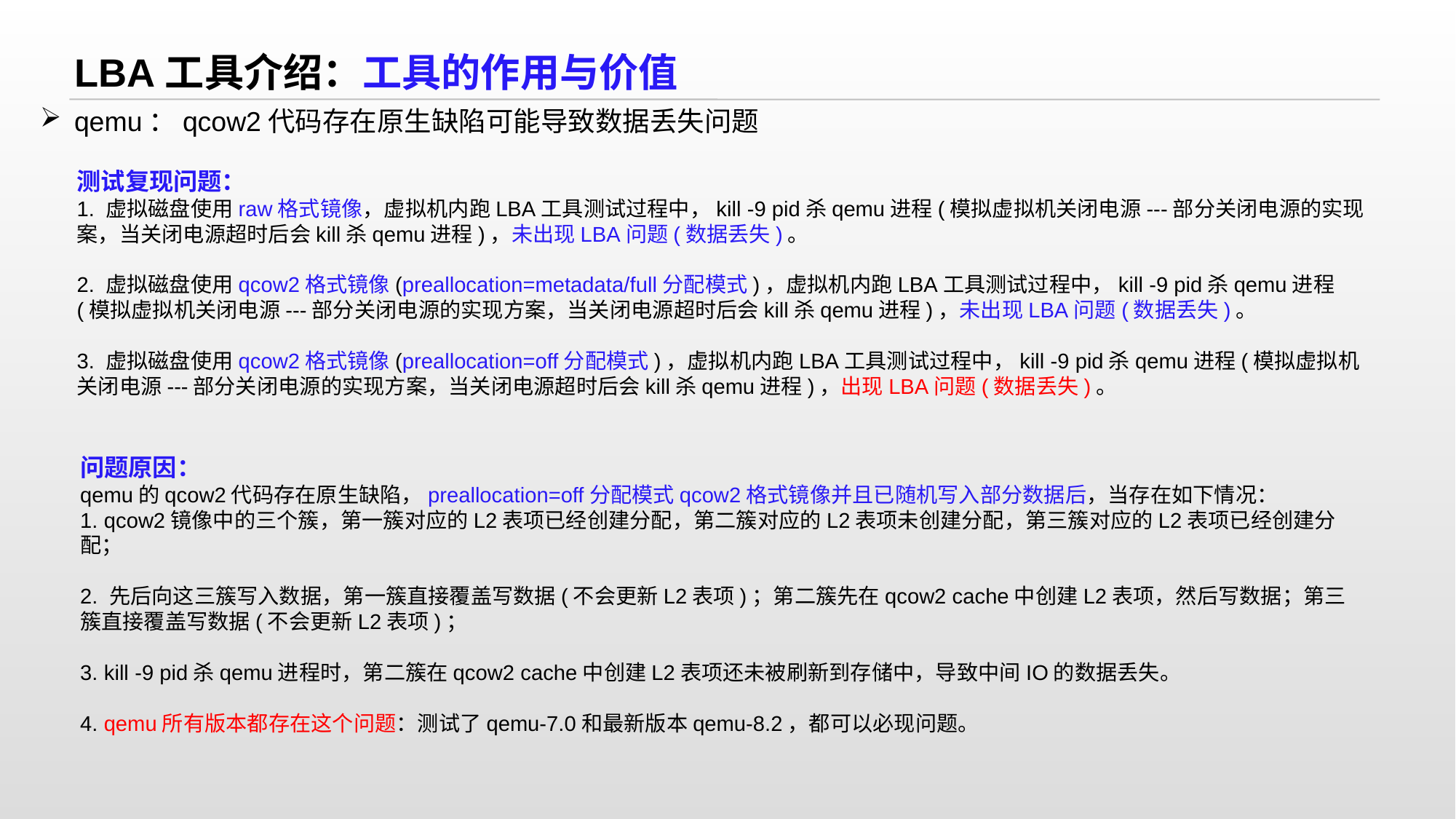

LBA工具介绍：工具的作用与价值
qemu：qcow2代码存在原生缺陷可能导致数据丢失问题
测试复现问题：
1. 虚拟磁盘使用raw格式镜像，虚拟机内跑LBA工具测试过程中，kill -9 pid杀qemu进程(模拟虚拟机关闭电源---部分关闭电源的实现案，当关闭电源超时后会kill杀qemu进程)，未出现LBA问题(数据丢失)。

2. 虚拟磁盘使用qcow2格式镜像(preallocation=metadata/full分配模式)，虚拟机内跑LBA工具测试过程中，kill -9 pid杀qemu进程(模拟虚拟机关闭电源---部分关闭电源的实现方案，当关闭电源超时后会kill杀qemu进程)，未出现LBA问题(数据丢失)。

3. 虚拟磁盘使用qcow2格式镜像(preallocation=off分配模式)，虚拟机内跑LBA工具测试过程中，kill -9 pid杀qemu进程(模拟虚拟机关闭电源---部分关闭电源的实现方案，当关闭电源超时后会kill杀qemu进程)，出现LBA问题(数据丢失)。
问题原因：
qemu的qcow2代码存在原生缺陷，preallocation=off分配模式qcow2格式镜像并且已随机写入部分数据后，当存在如下情况：
1. qcow2镜像中的三个簇，第一簇对应的L2表项已经创建分配，第二簇对应的L2表项未创建分配，第三簇对应的L2表项已经创建分配；

2. 先后向这三簇写入数据，第一簇直接覆盖写数据(不会更新L2表项)；第二簇先在qcow2 cache中创建L2表项，然后写数据；第三簇直接覆盖写数据(不会更新L2表项)；

3. kill -9 pid杀qemu进程时，第二簇在qcow2 cache中创建L2表项还未被刷新到存储中，导致中间IO的数据丢失。

4. qemu所有版本都存在这个问题：测试了qemu-7.0和最新版本qemu-8.2，都可以必现问题。